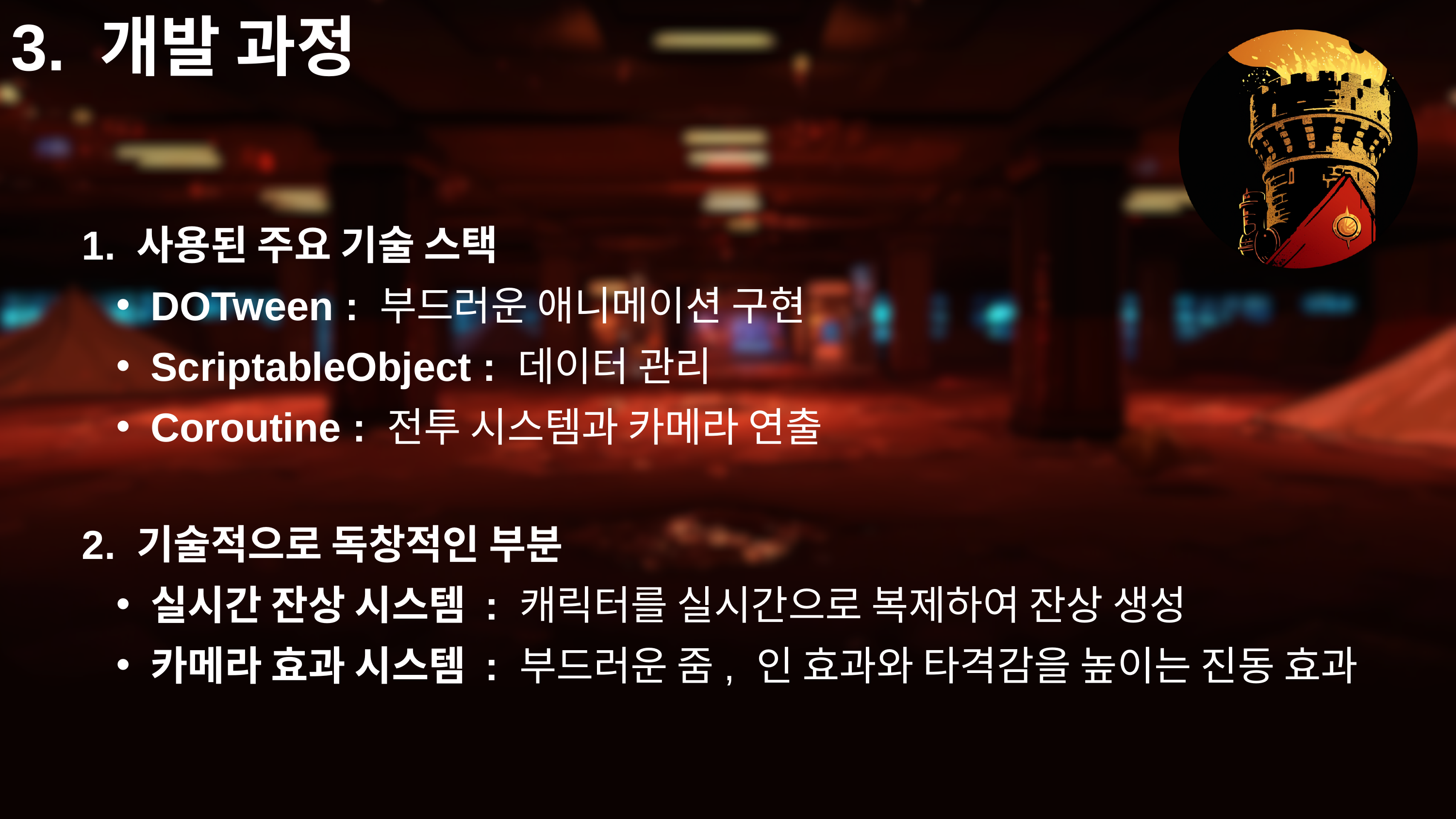

3. 개발 과정
1. 사용된 주요 기술 스택
DOTween : 부드러운 애니메이션 구현
ScriptableObject : 데이터 관리
Coroutine : 전투 시스템과 카메라 연출

2. 기술적으로 독창적인 부분
실시간 잔상 시스템 : 캐릭터를 실시간으로 복제하여 잔상 생성
카메라 효과 시스템 : 부드러운 줌, 인 효과와 타격감을 높이는 진동 효과